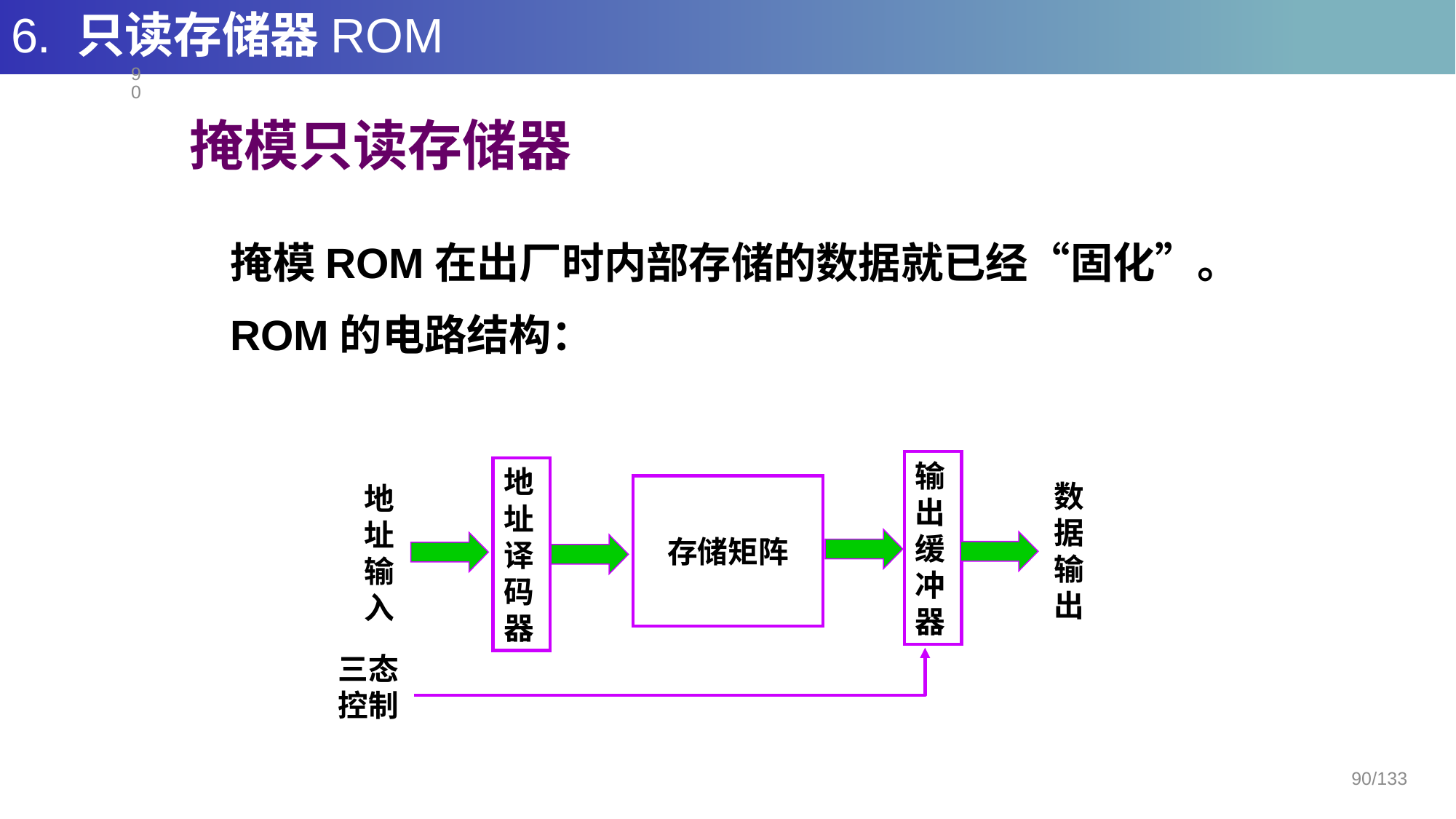

# 6. 只读存储器ROM
90
掩模只读存储器
掩模ROM在出厂时内部存储的数据就已经“固化”。
ROM的电路结构：
输出缓冲器
地址译码器
数据输出
地址输入

存储矩阵

三态控制

90/133